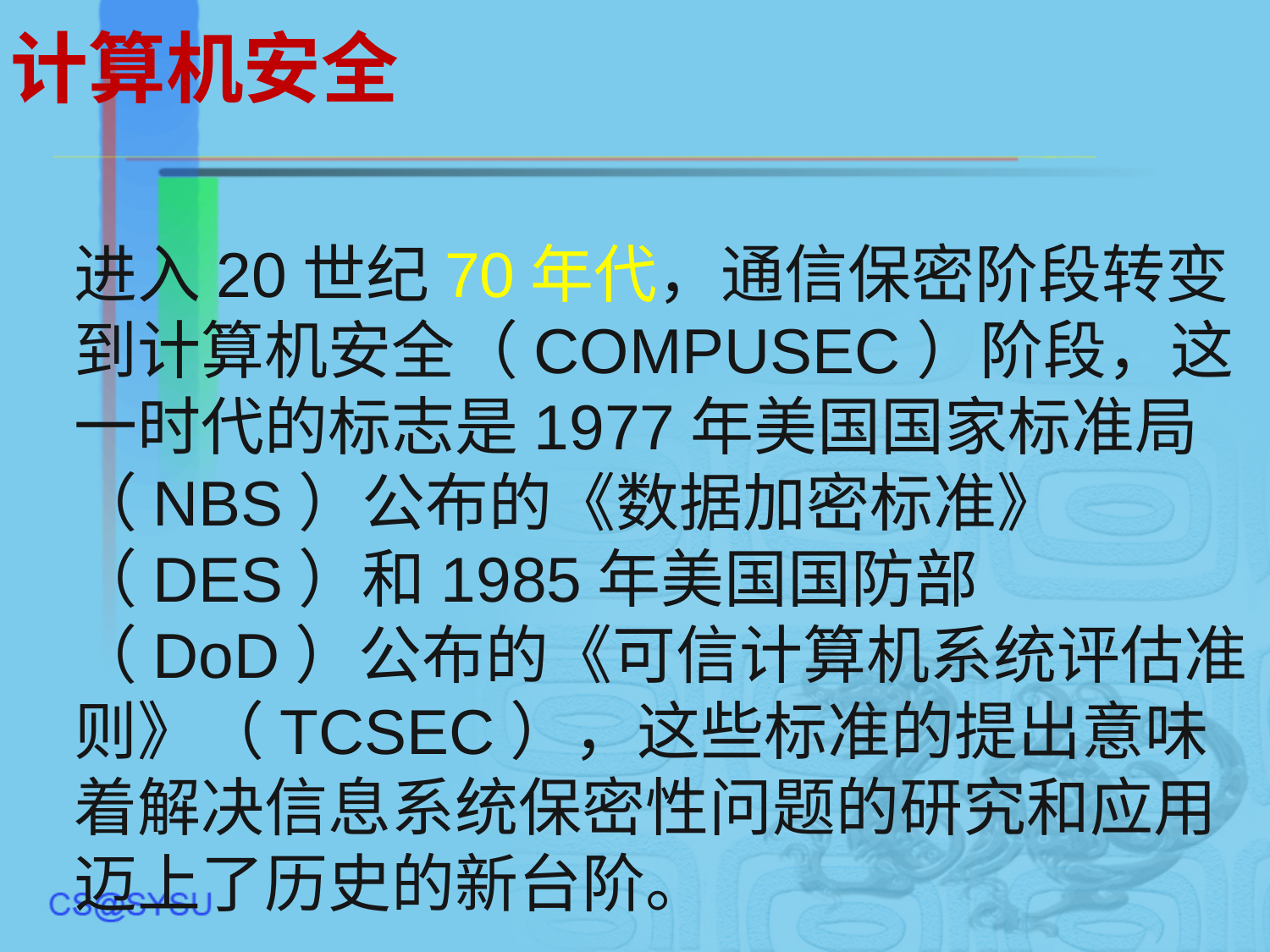

计算机安全

进入20世纪70年代，通信保密阶段转变到计算机安全（COMPUSEC）阶段，这一时代的标志是1977年美国国家标准局（NBS）公布的《数据加密标准》（DES）和1985年美国国防部（DoD）公布的《可信计算机系统评估准则》（TCSEC），这些标准的提出意味着解决信息系统保密性问题的研究和应用迈上了历史的新台阶。

16